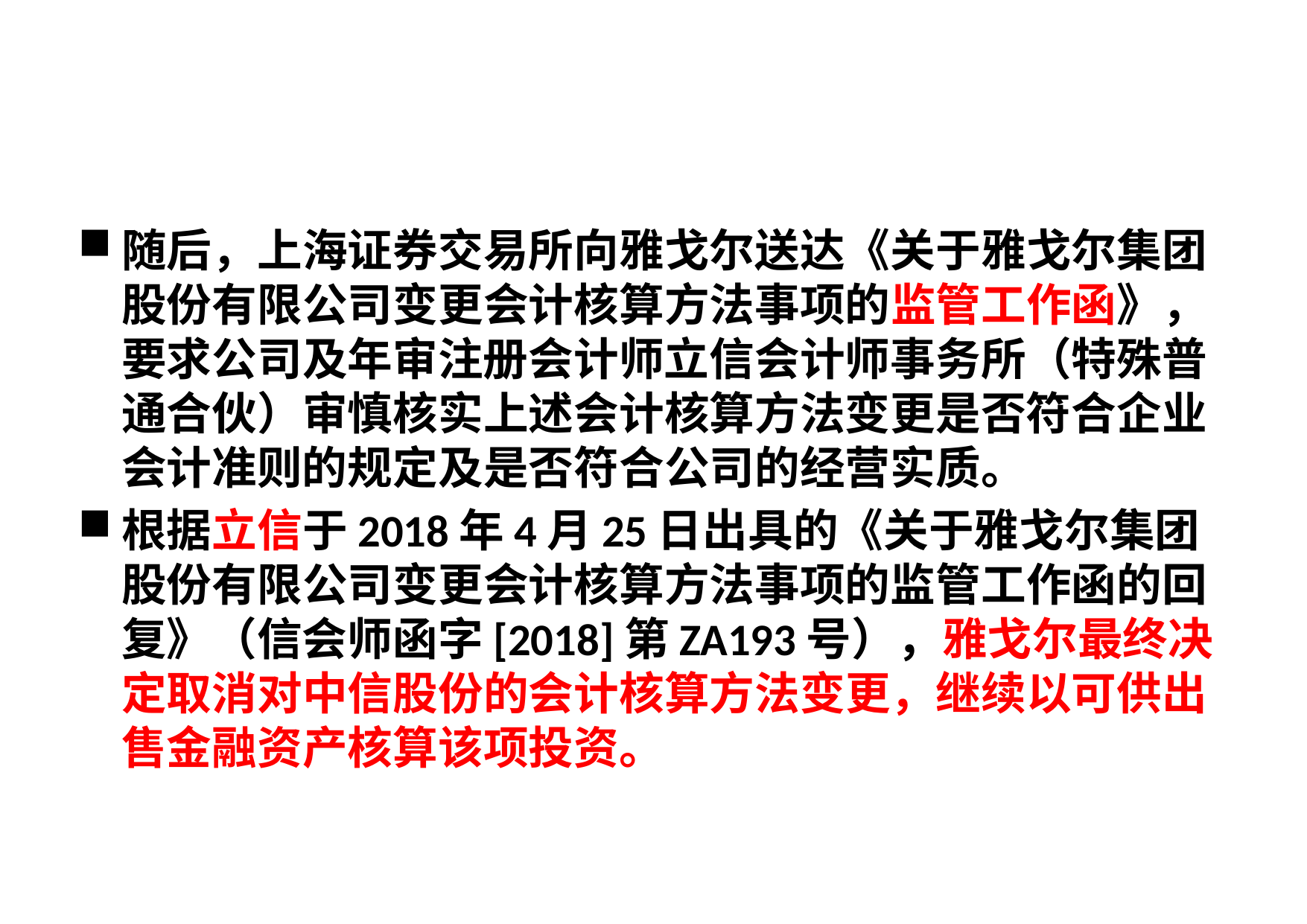

#
随后，上海证券交易所向雅戈尔送达《关于雅戈尔集团股份有限公司变更会计核算方法事项的监管工作函》，要求公司及年审注册会计师立信会计师事务所（特殊普通合伙）审慎核实上述会计核算方法变更是否符合企业会计准则的规定及是否符合公司的经营实质。
根据立信于2018年4月25日出具的《关于雅戈尔集团股份有限公司变更会计核算方法事项的监管工作函的回复》（信会师函字[2018]第ZA193号），雅戈尔最终决定取消对中信股份的会计核算方法变更，继续以可供出售金融资产核算该项投资。
13